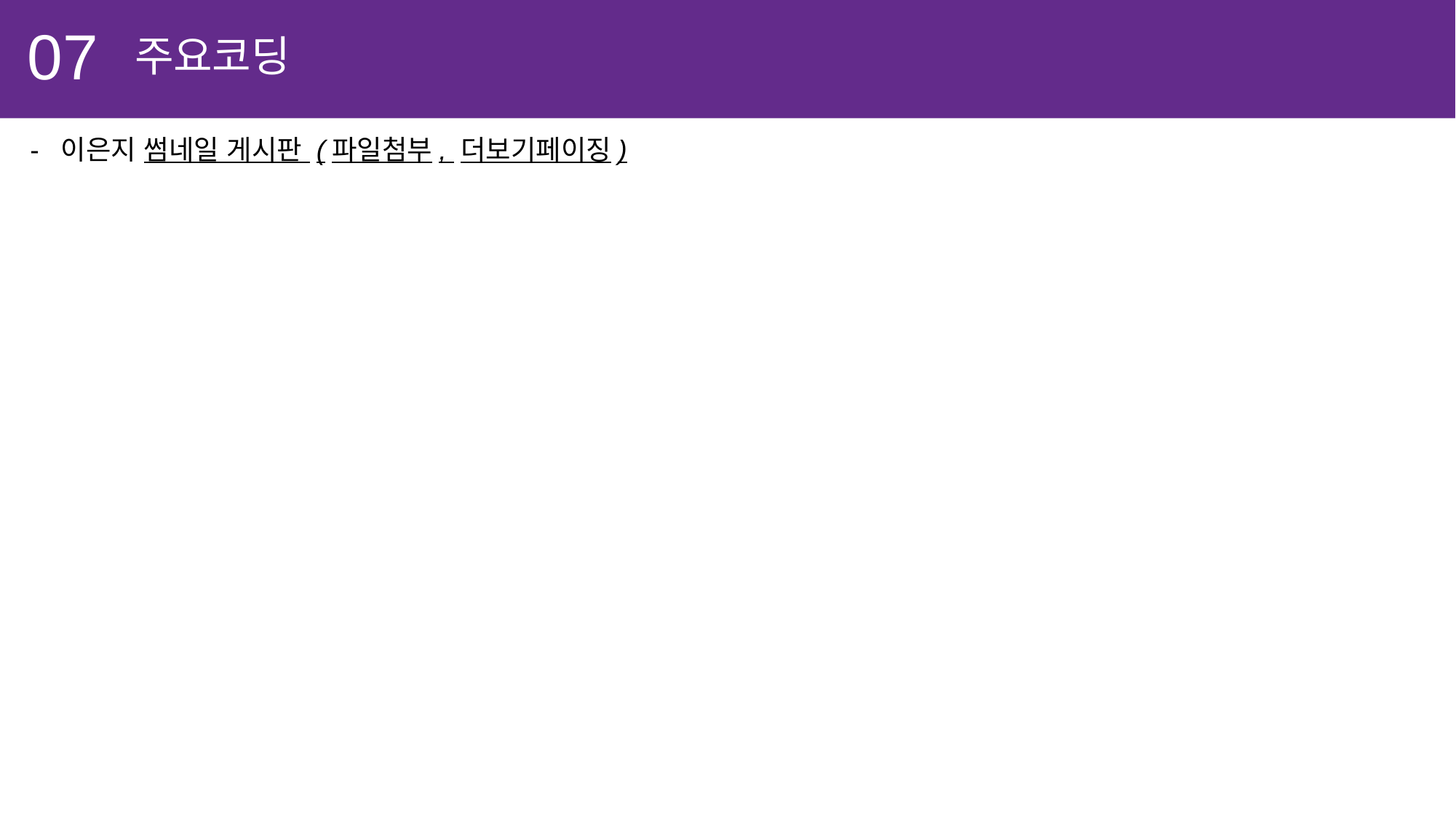

07
주요코딩
-  이은지 썸네일 게시판 (파일첨부, 더보기페이징)
당근마켓